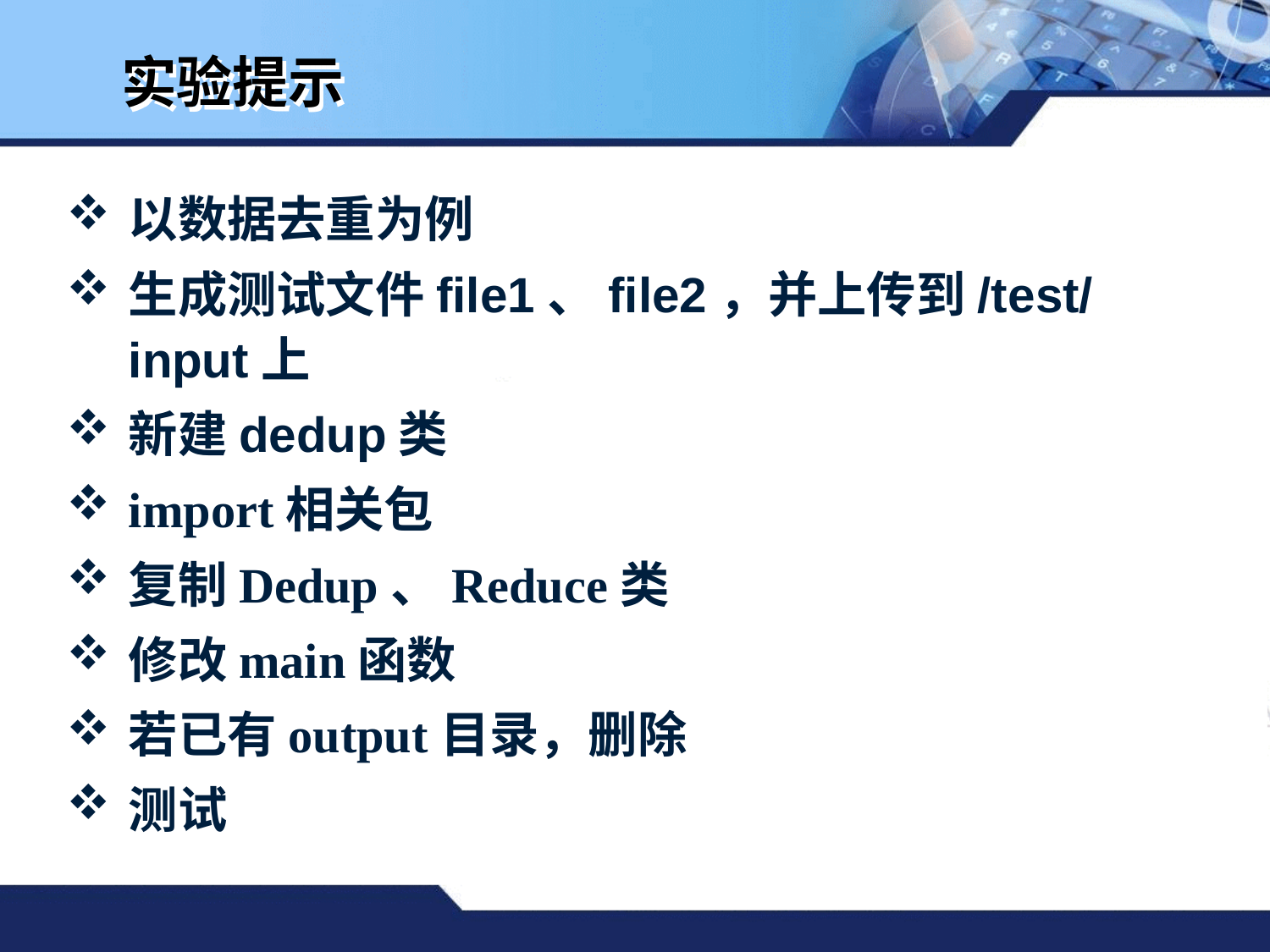

# 实验提示
以数据去重为例
生成测试文件file1、file2，并上传到/test/input上
新建dedup类
import相关包
复制Dedup、Reduce类
修改main函数
若已有output目录，删除
测试